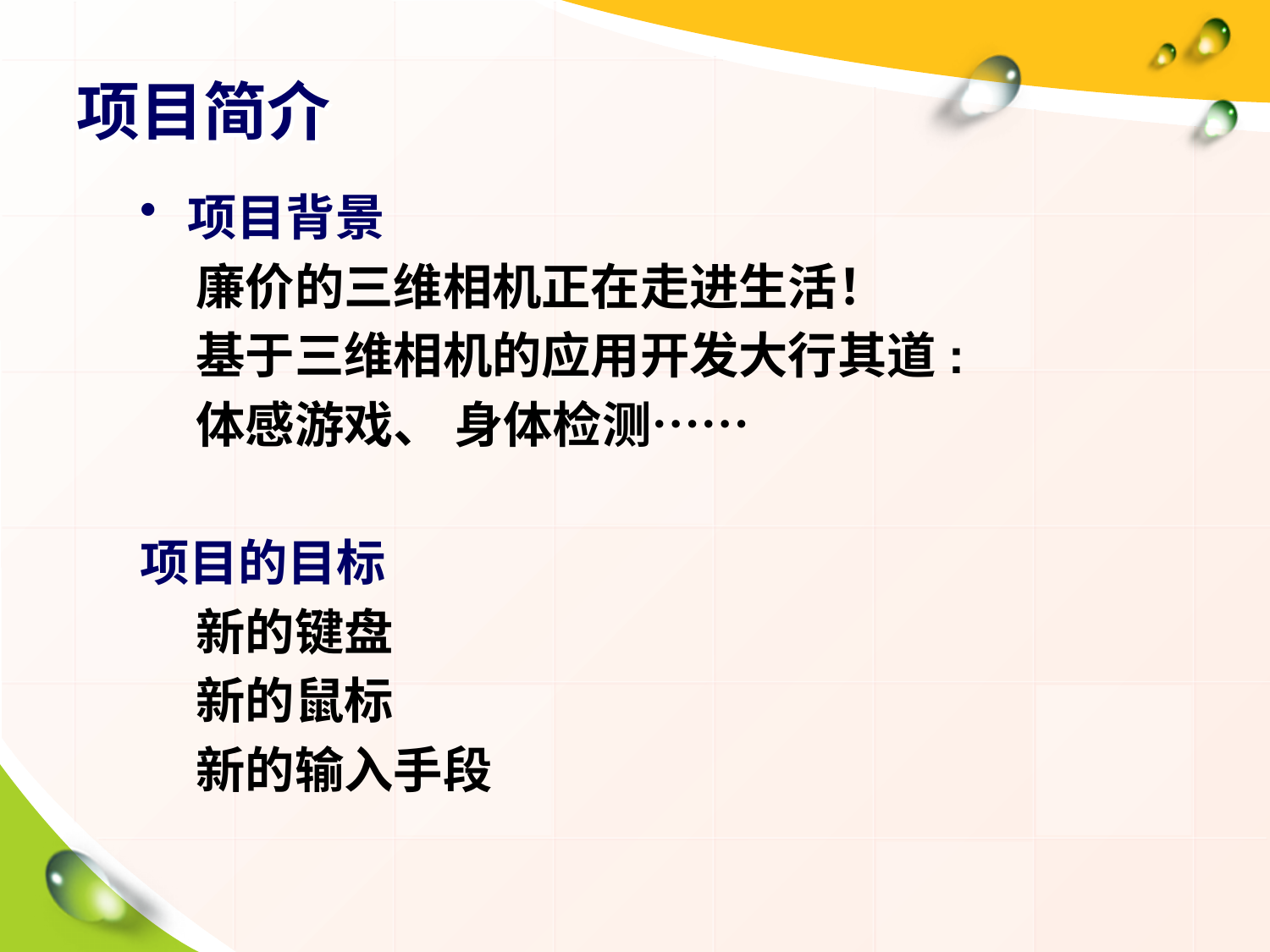

# 项目简介
项目背景
    廉价的三维相机正在走进生活！
    基于三维相机的应用开发大行其道:
    体感游戏、 身体检测……

项目的目标
    新的键盘
    新的鼠标
    新的输入手段